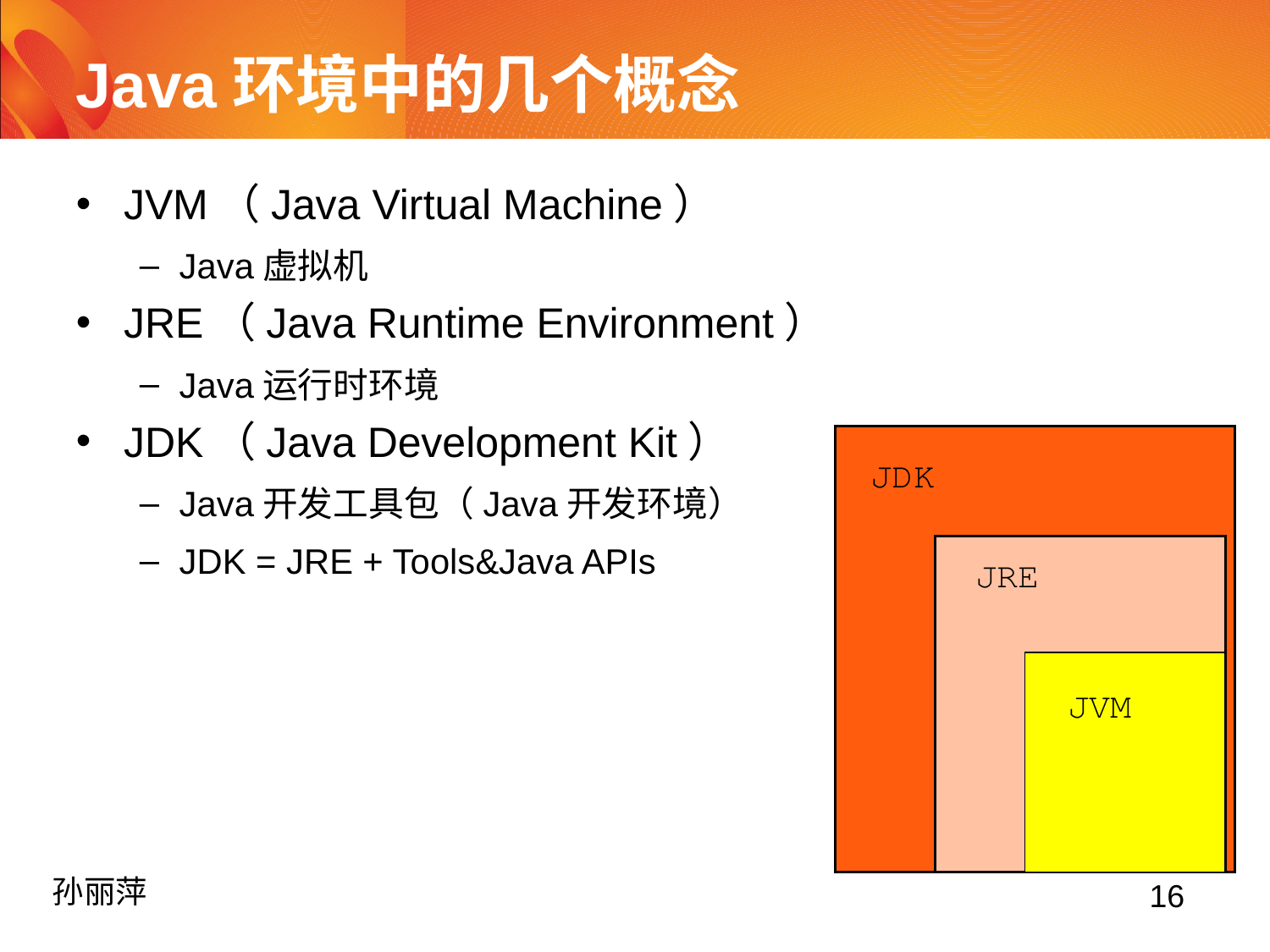

# Java环境中的几个概念
JVM（Java Virtual Machine）
Java虚拟机
JRE（Java Runtime Environment）
Java运行时环境
JDK（Java Development Kit）
Java开发工具包（Java开发环境）
JDK = JRE + Tools&Java APIs

JDK

JRE

JVM